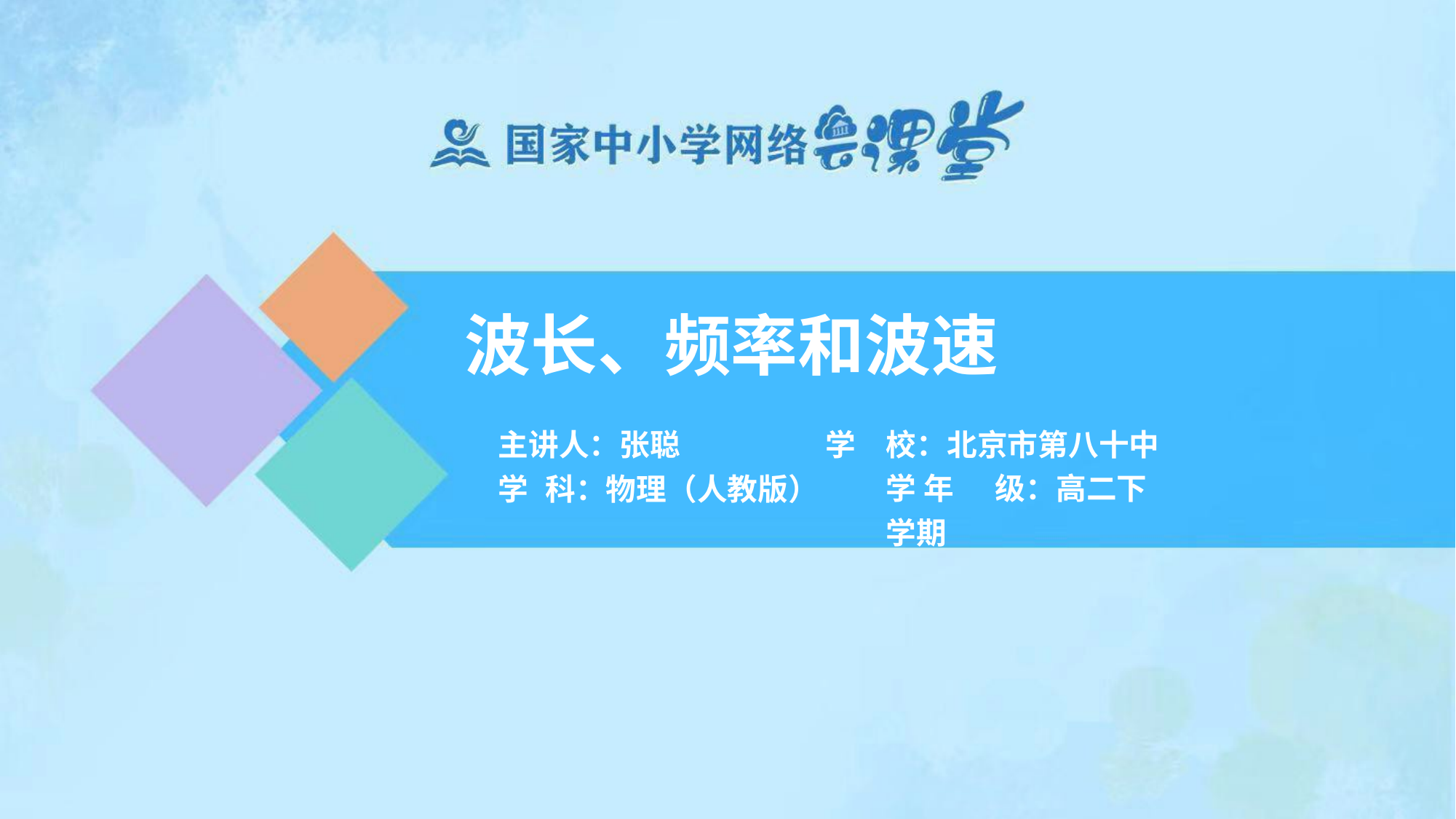

# 波长、频率和波速
主讲人：张聪
学	科：物理（人教版）
学	校：北京市第八十中学 年	级：高二下学期